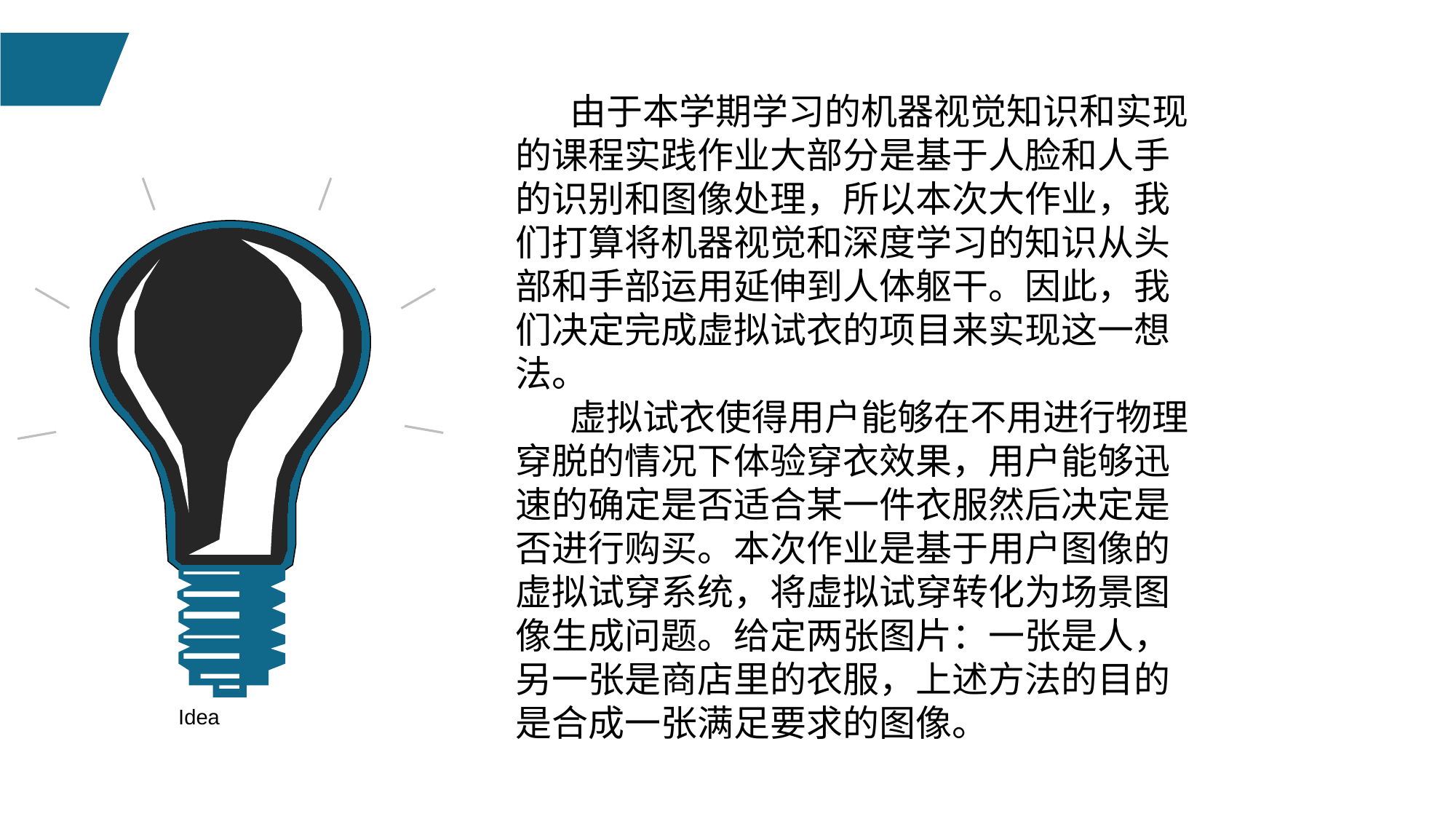

由于本学期学习的机器视觉知识和实现的课程实践作业大部分是基于人脸和人手的识别和图像处理，所以本次大作业，我们打算将机器视觉和深度学习的知识从头部和手部运用延伸到人体躯干。因此，我们决定完成虚拟试衣的项目来实现这一想法。
虚拟试衣使得用户能够在不用进行物理穿脱的情况下体验穿衣效果，用户能够迅速的确定是否适合某一件衣服然后决定是否进行购买。本次作业是基于用户图像的虚拟试穿系统，将虚拟试穿转化为场景图像生成问题。给定两张图片：一张是人，另一张是商店里的衣服，上述方法的目的是合成一张满足要求的图像。

Idea